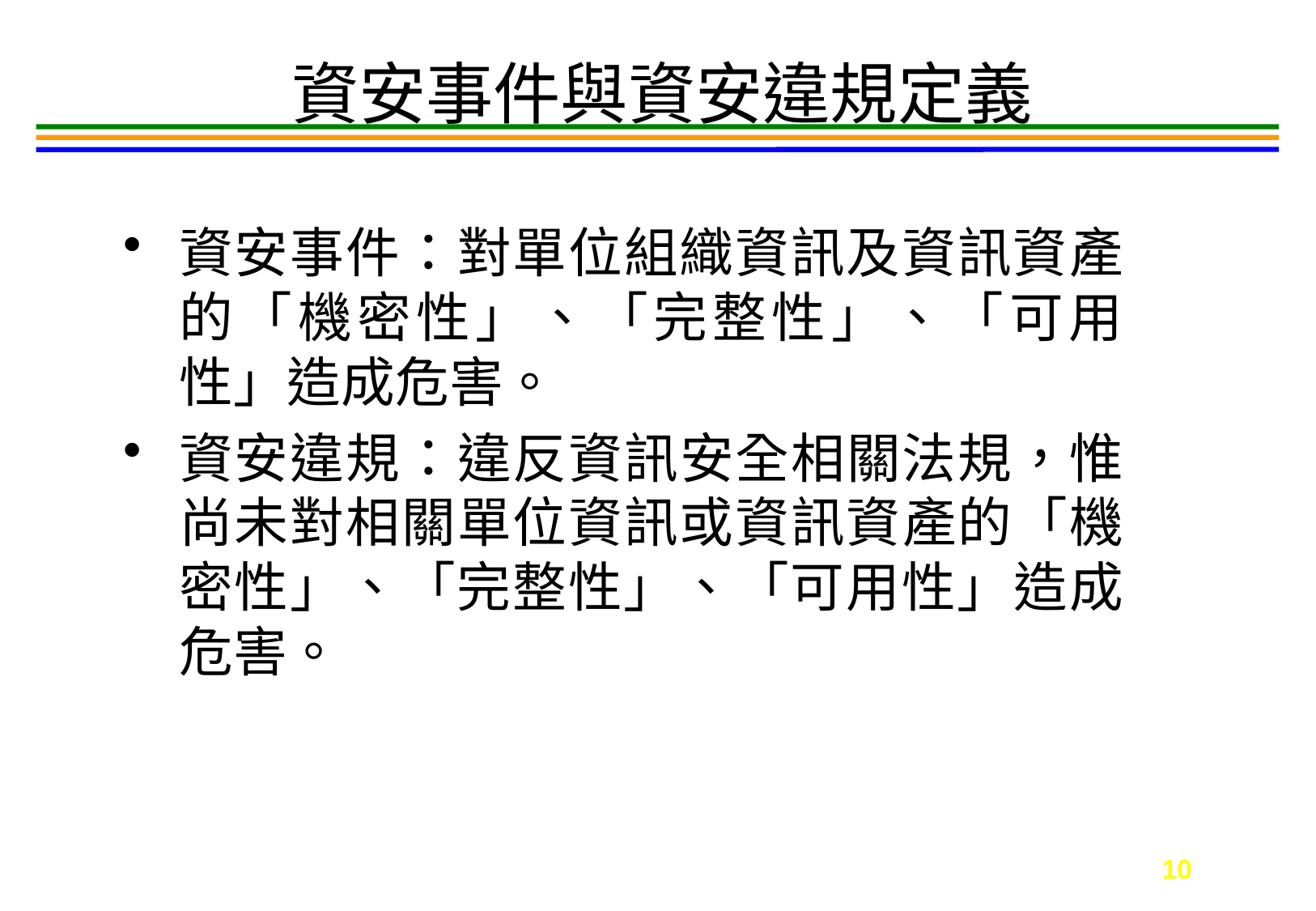

資安事件與資安違規定義
資安事件：對單位組織資訊及資訊資產的「機密性」、「完整性」、「可用性」造成危害。
資安違規：違反資訊安全相關法規，惟尚未對相關單位資訊或資訊資產的「機密性」、「完整性」、「可用性」造成危害。
10